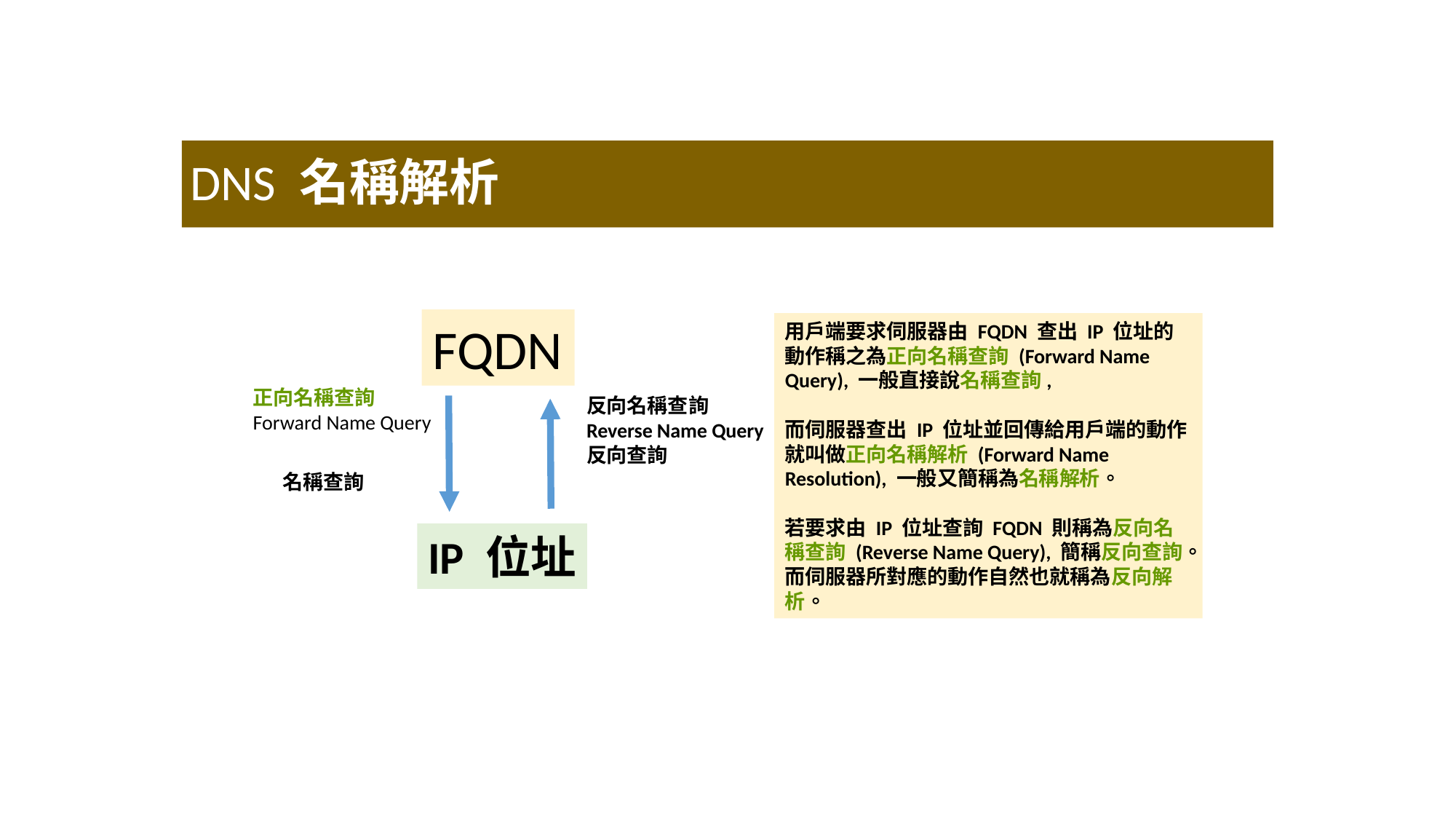

DNS 名稱解析
FQDN
用戶端要求伺服器由 FQDN 查出 IP 位址的動作稱之為正向名稱查詢 (Forward Name Query), 一般直接說名稱查詢,

而伺服器查出 IP 位址並回傳給用戶端的動作就叫做正向名稱解析 (Forward Name Resolution), 一般又簡稱為名稱解析。

若要求由 IP 位址查詢 FQDN 則稱為反向名稱查詢 (Reverse Name Query), 簡稱反向查詢。
而伺服器所對應的動作自然也就稱為反向解析。
正向名稱查詢
Forward Name Query
反向名稱查詢
Reverse Name Query
反向查詢
名稱查詢
IP 位址